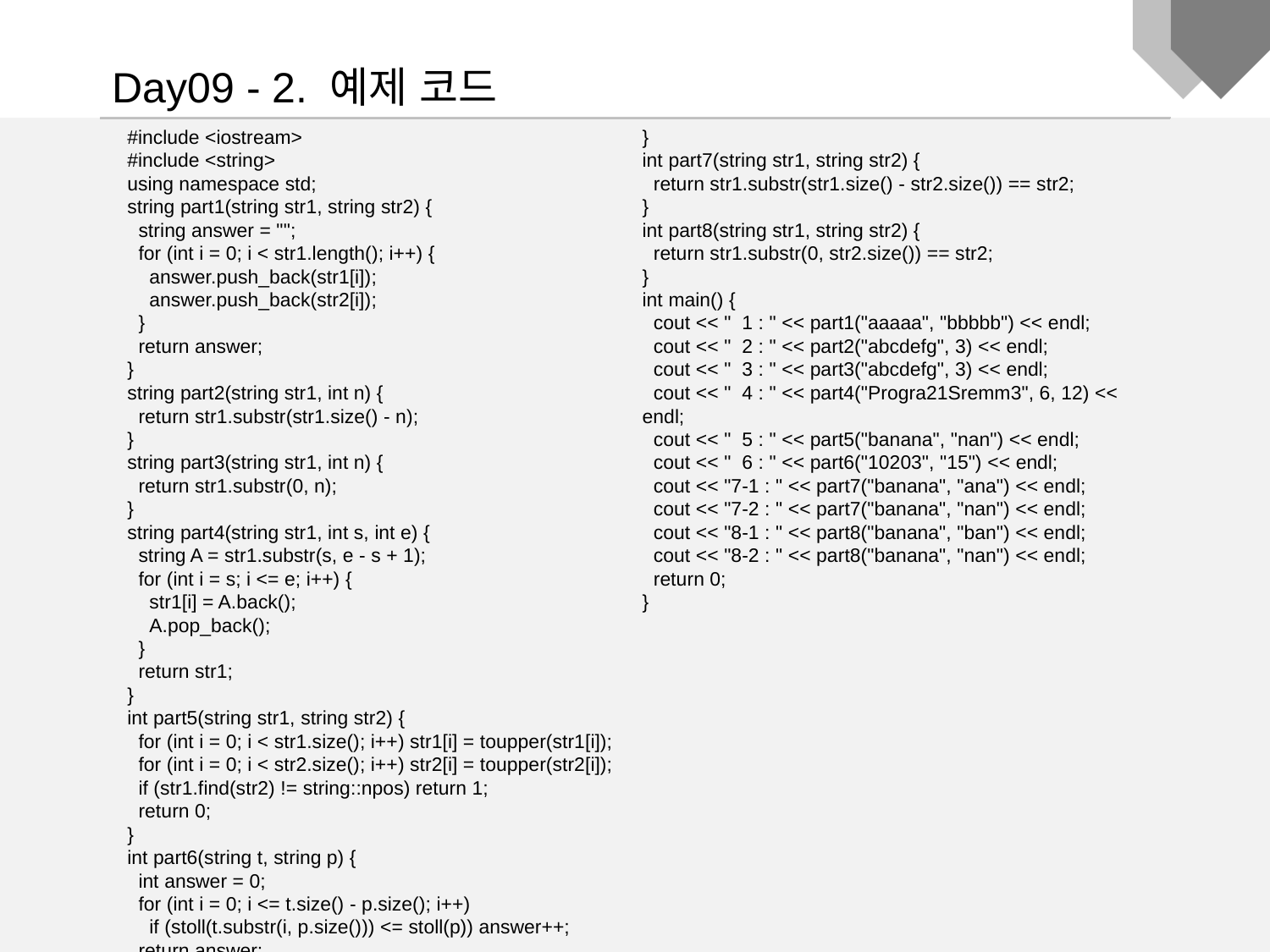

Day09 - 2. 예제 코드
#include <iostream>
#include <string>
using namespace std;
string part1(string str1, string str2) {
  string answer = "";
  for (int i = 0; i < str1.length(); i++) {
    answer.push_back(str1[i]);
    answer.push_back(str2[i]);
  }
  return answer;
}
string part2(string str1, int n) {
  return str1.substr(str1.size() - n);
}
string part3(string str1, int n) {
  return str1.substr(0, n);
}
string part4(string str1, int s, int e) {
  string A = str1.substr(s, e - s + 1);
  for (int i = s; i <= e; i++) {
    str1[i] = A.back();
    A.pop_back();
  }
  return str1;
}
int part5(string str1, string str2) {
  for (int i = 0; i < str1.size(); i++) str1[i] = toupper(str1[i]);
  for (int i = 0; i < str2.size(); i++) str2[i] = toupper(str2[i]);
  if (str1.find(str2) != string::npos) return 1;
  return 0;
}
int part6(string t, string p) {
  int answer = 0;
  for (int i = 0; i <= t.size() - p.size(); i++)
    if (stoll(t.substr(i, p.size())) <= stoll(p)) answer++;
  return answer;
}
int part7(string str1, string str2) {
  return str1.substr(str1.size() - str2.size()) == str2;
}
int part8(string str1, string str2) {
  return str1.substr(0, str2.size()) == str2;
}
int main() {
  cout << "  1 : " << part1("aaaaa", "bbbbb") << endl;
  cout << "  2 : " << part2("abcdefg", 3) << endl;
  cout << "  3 : " << part3("abcdefg", 3) << endl;
  cout << "  4 : " << part4("Progra21Sremm3", 6, 12) << endl;
  cout << "  5 : " << part5("banana", "nan") << endl;
  cout << "  6 : " << part6("10203", "15") << endl;
  cout << "7-1 : " << part7("banana", "ana") << endl;
  cout << "7-2 : " << part7("banana", "nan") << endl;
  cout << "8-1 : " << part8("banana", "ban") << endl;
  cout << "8-2 : " << part8("banana", "nan") << endl;
  return 0;
}